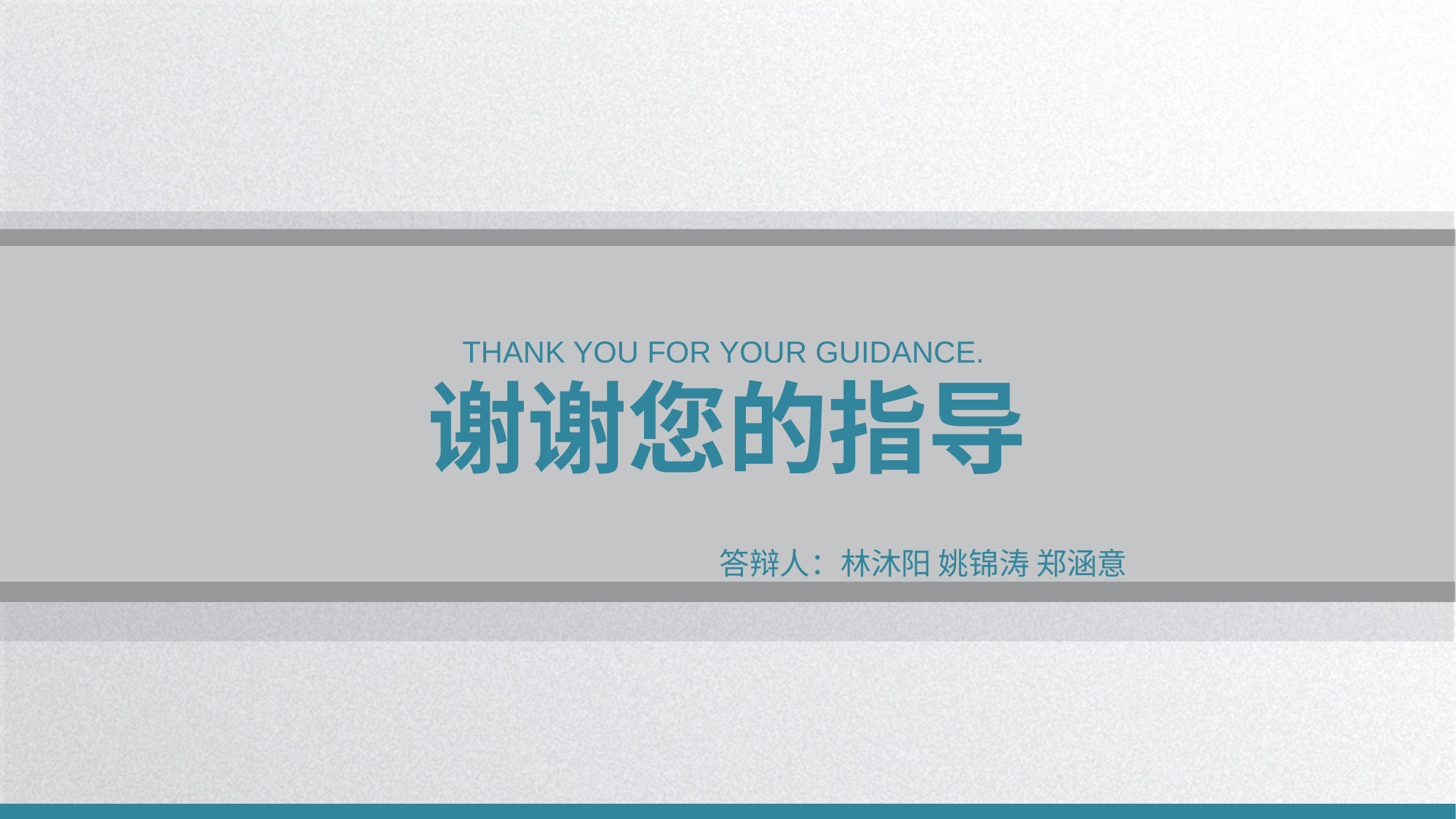

THANK YOU FOR YOUR GUIDANCE.
谢谢您的指导
答辩人：林沐阳 姚锦涛 郑涵意